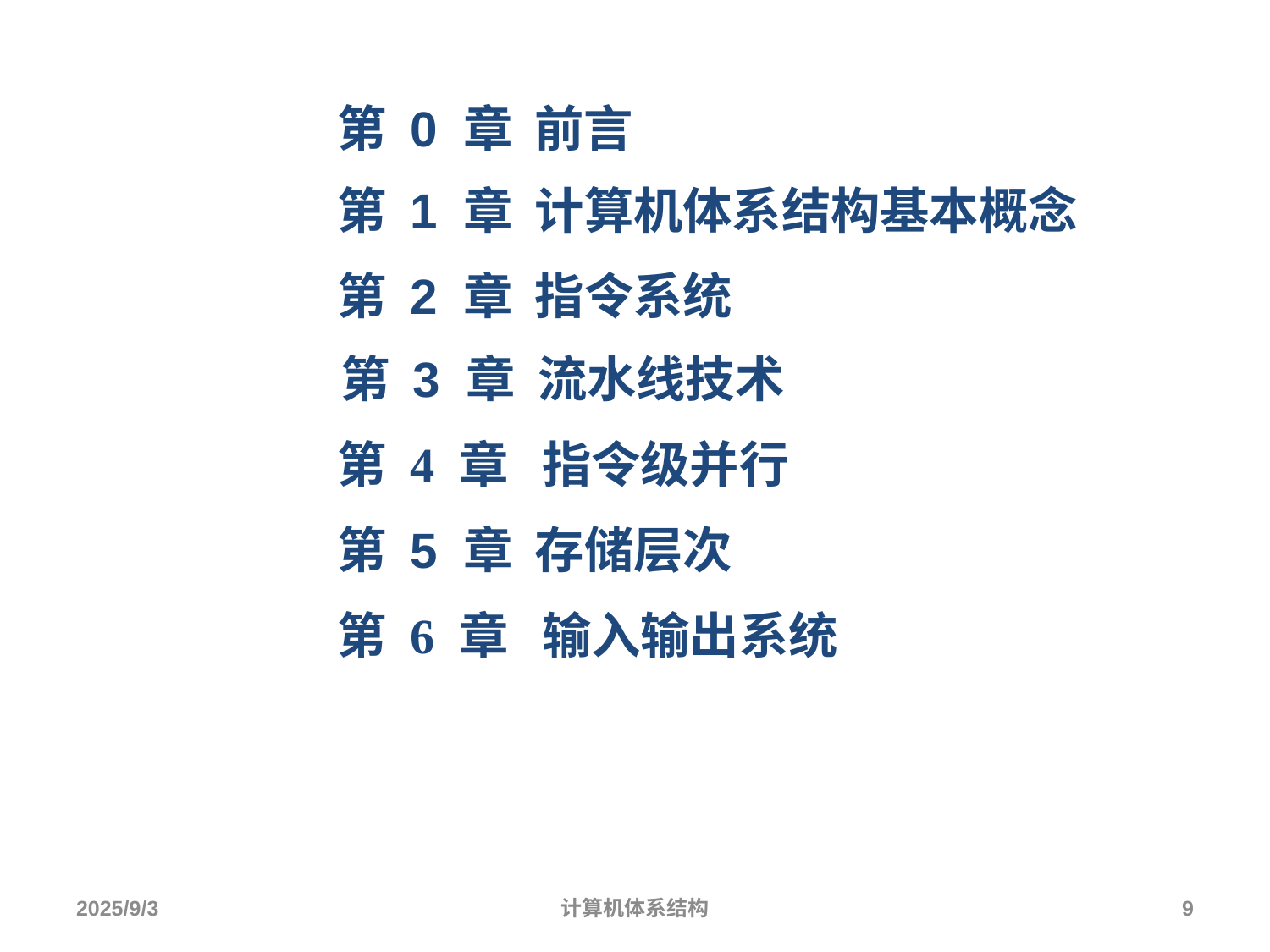

第 0 章  前言
第 1 章  计算机体系结构基本概念
第 2 章  指令系统
第 3 章  流水线技术
第 4 章   指令级并行
第 5 章  存储层次
第 6 章   输入输出系统
2025/9/3
计算机体系结构
9